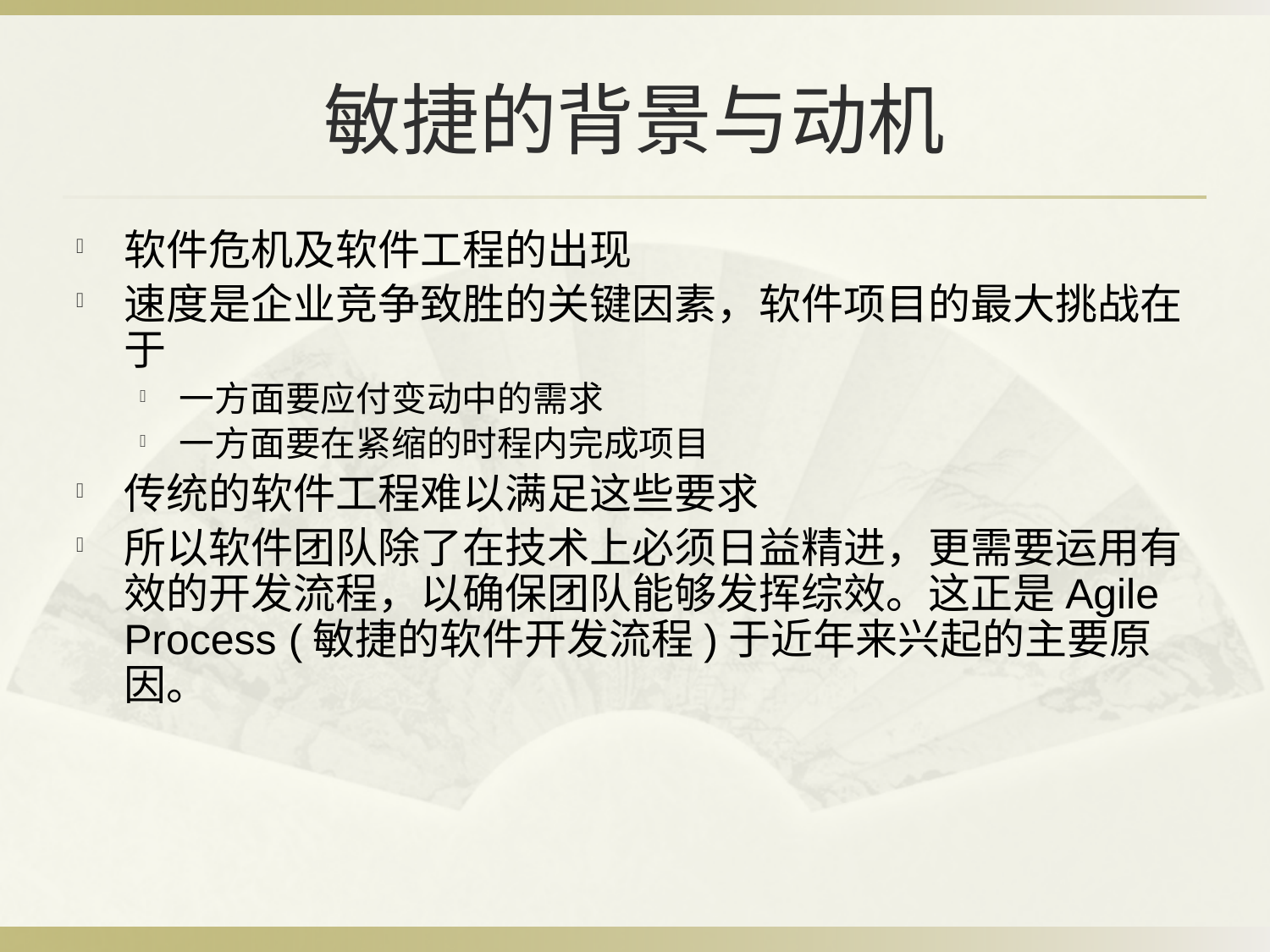

# 敏捷的背景与动机
软件危机及软件工程的出现
速度是企业竞争致胜的关键因素，软件项目的最大挑战在于
一方面要应付变动中的需求
一方面要在紧缩的时程内完成项目
传统的软件工程难以满足这些要求
所以软件团队除了在技术上必须日益精进，更需要运用有效的开发流程，以确保团队能够发挥综效。这正是Agile Process (敏捷的软件开发流程)于近年来兴起的主要原因。